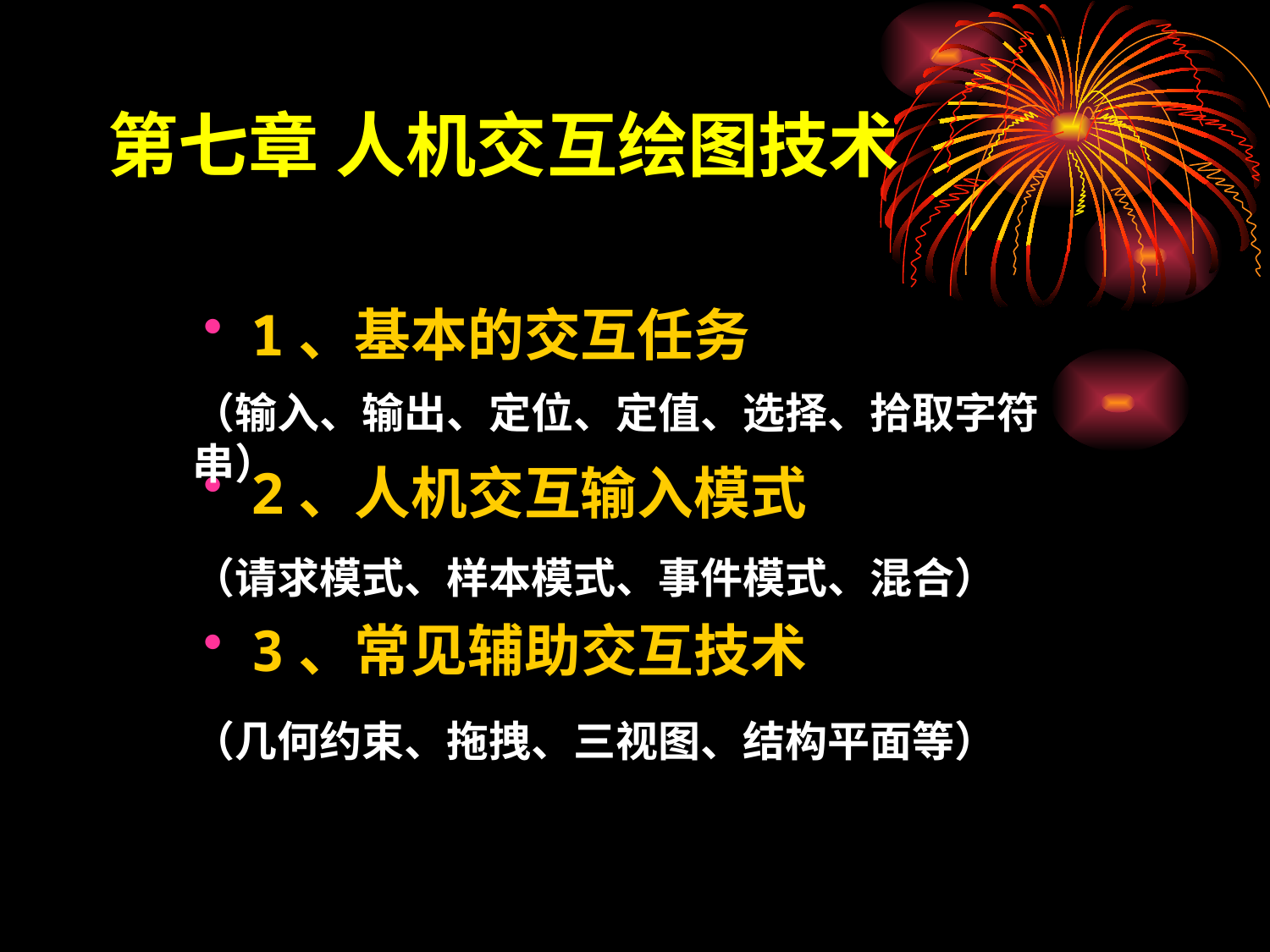

# 第七章 人机交互绘图技术
1、基本的交互任务

2、人机交互输入模式

3、常见辅助交互技术
（输入、输出、定位、定值、选择、拾取字符串）
（请求模式、样本模式、事件模式、混合）
（几何约束、拖拽、三视图、结构平面等）